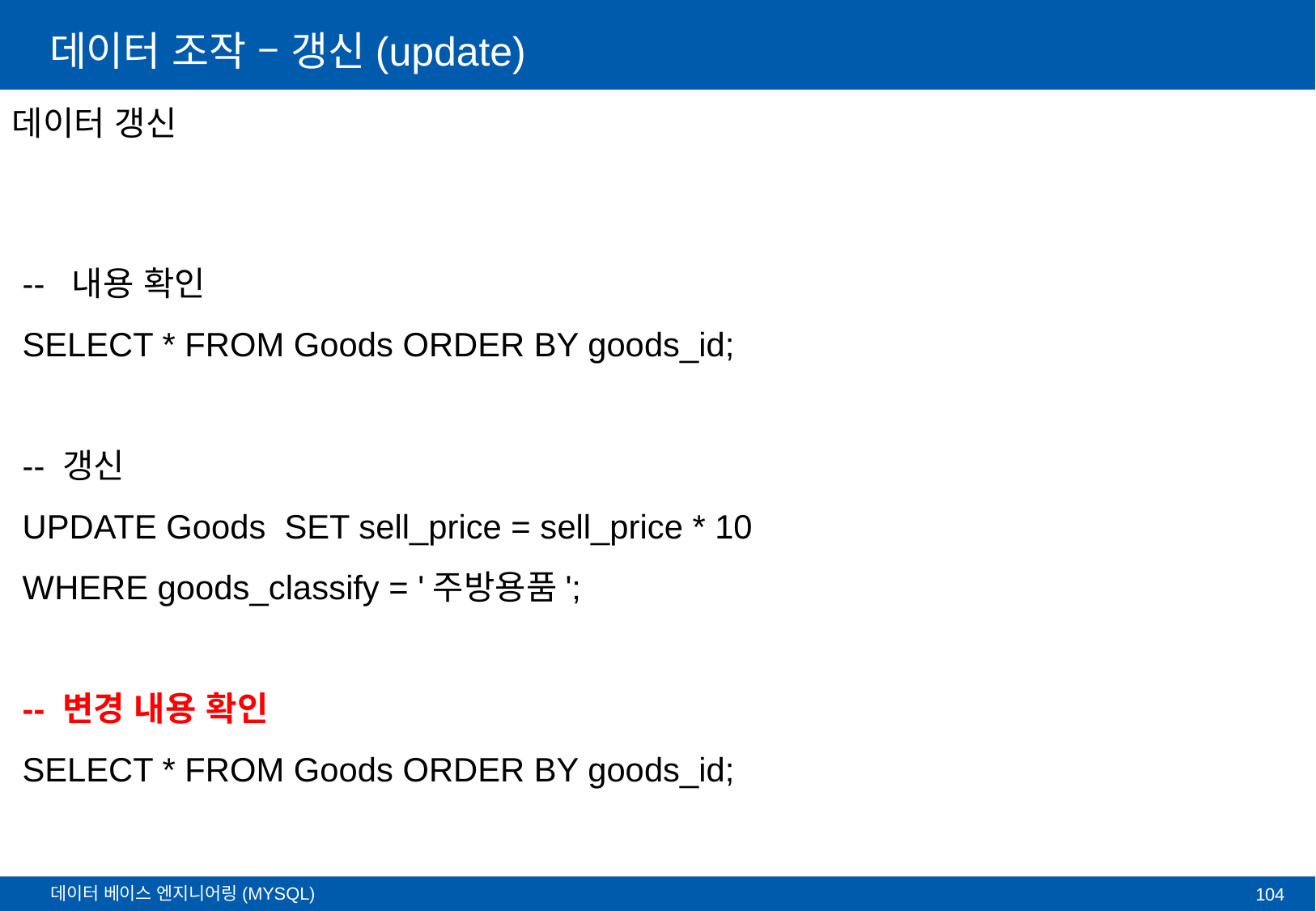

# 데이터 조작 – 갱신(update)
데이터 갱신
--  내용 확인
SELECT * FROM Goods ORDER BY goods_id;

-- 갱신
UPDATE Goods  SET sell_price = sell_price * 10
WHERE goods_classify = '주방용품';

-- 변경 내용 확인
SELECT * FROM Goods ORDER BY goods_id;
104